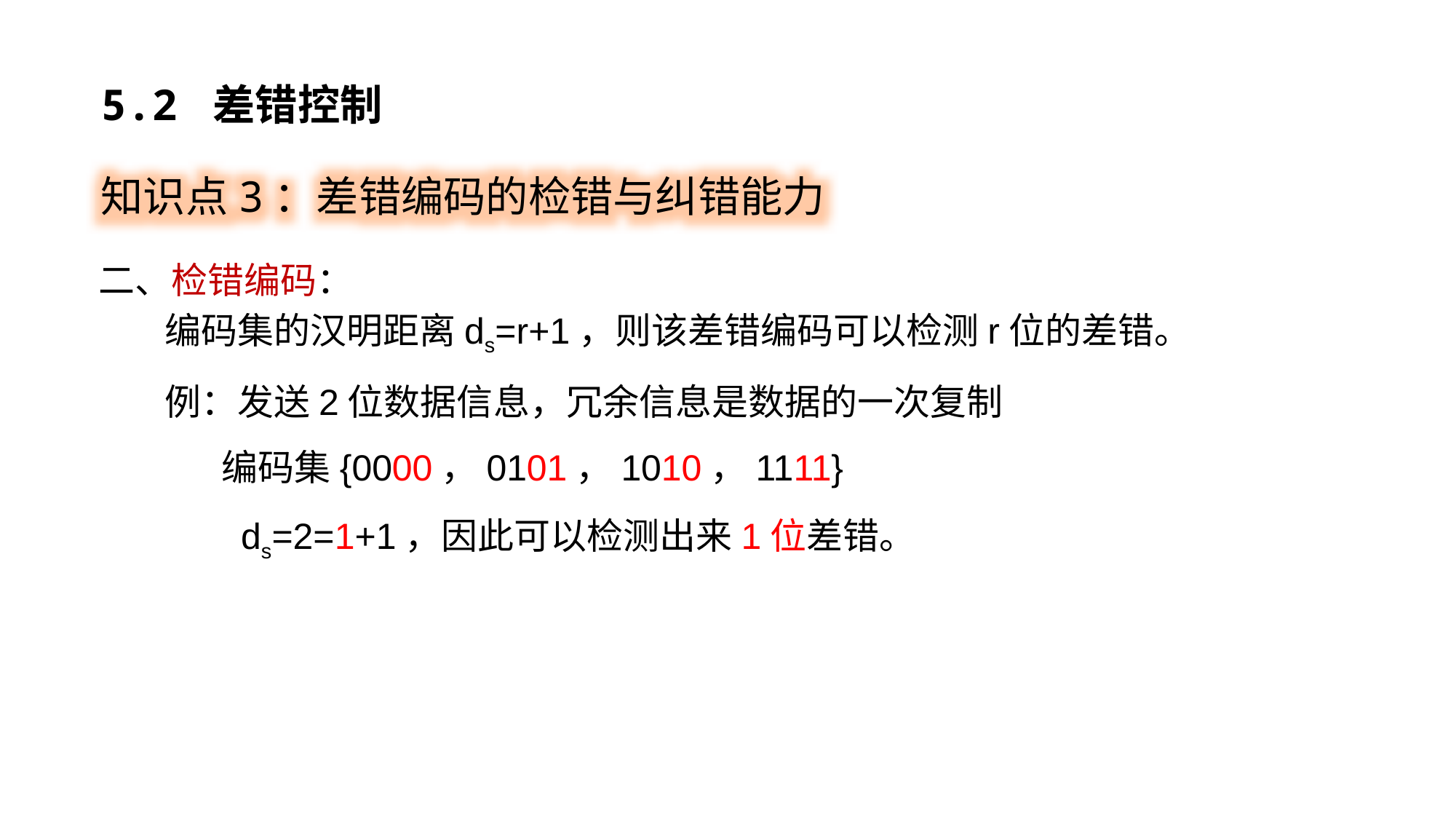

5.2 差错控制
知识点3：差错编码的检错与纠错能力
二、检错编码：
       编码集的汉明距离ds=r+1，则该差错编码可以检测r位的差错。
       例：发送2位数据信息，冗余信息是数据的一次复制
              编码集{0000，0101，1010，1111}
              ds=2=1+1，因此可以检测出来1位差错。